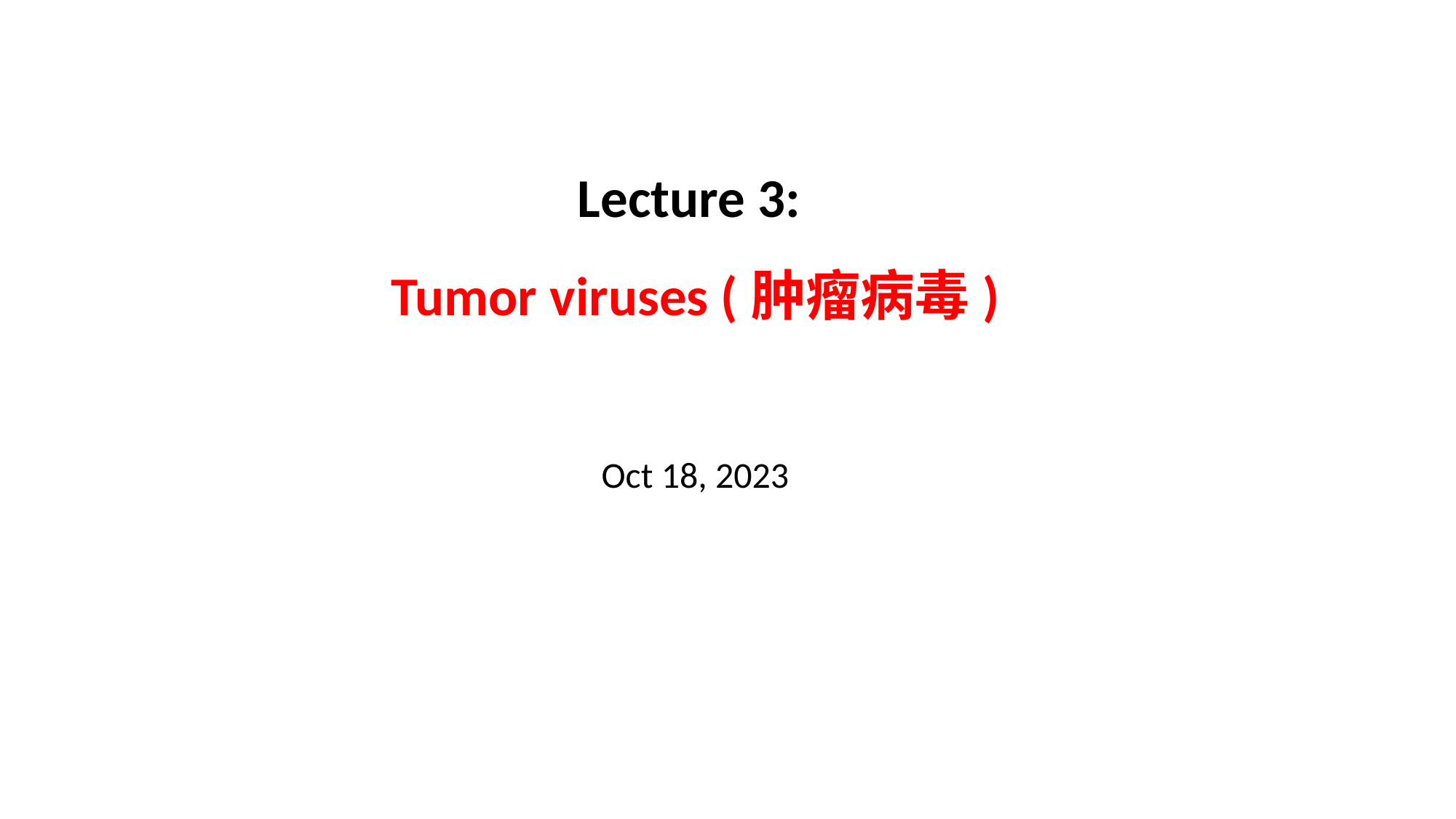

Lecture 3:
Tumor viruses (肿瘤病毒)
Oct 18, 2023